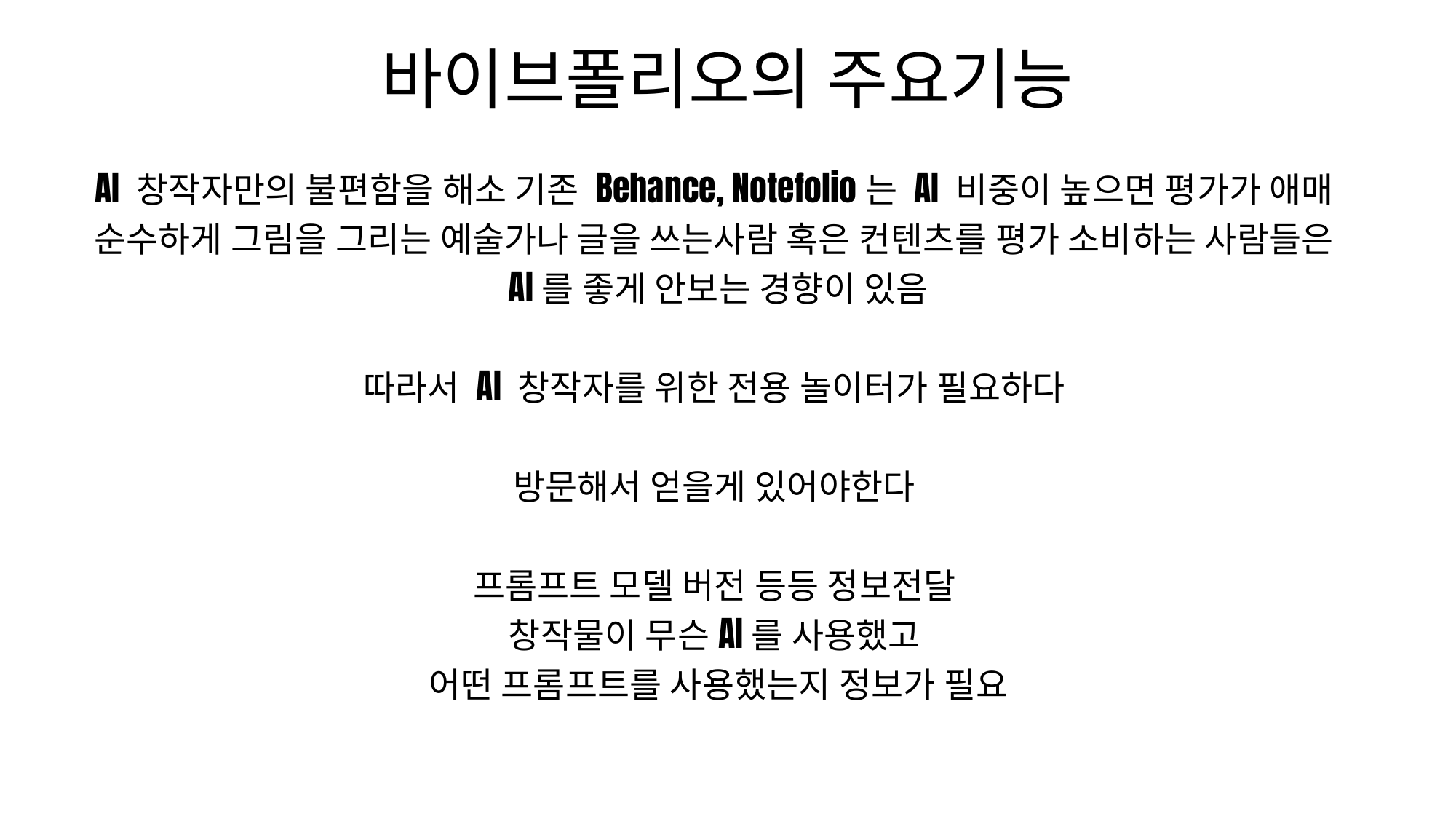

바이브폴리오의 주요기능
AI 창작자만의 불편함을 해소 기존 Behance, Notefolio는 AI 비중이 높으면 평가가 애매
순수하게 그림을 그리는 예술가나 글을 쓰는사람 혹은 컨텐츠를 평가 소비하는 사람들은
AI를 좋게 안보는 경향이 있음

따라서 AI 창작자를 위한 전용 놀이터가 필요하다

방문해서 얻을게 있어야한다

프롬프트 모델 버전 등등 정보전달
창작물이 무슨AI를 사용했고
어떤 프롬프트를 사용했는지 정보가 필요